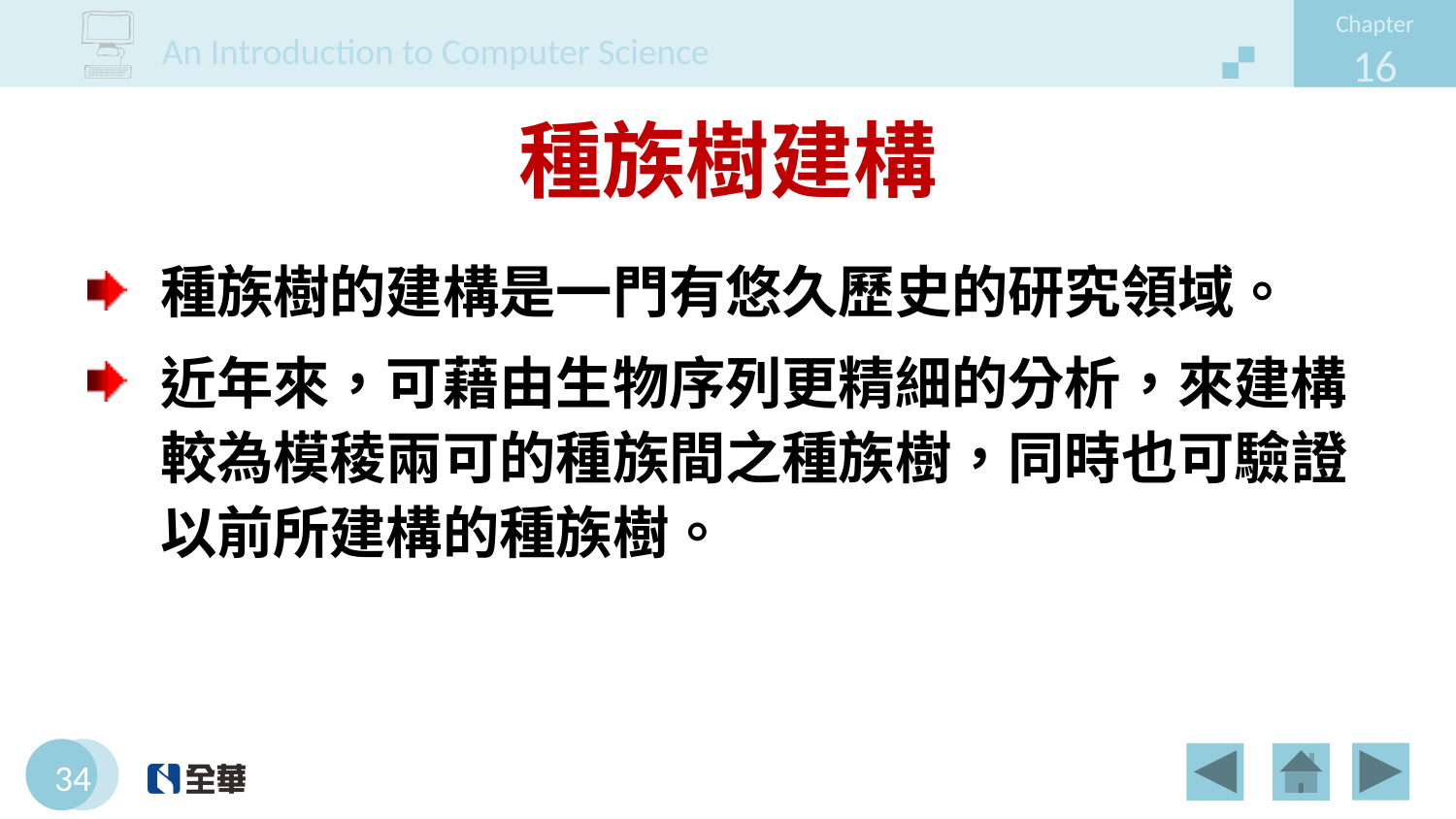

# 種族樹建構
種族樹的建構是一門有悠久歷史的研究領域。
近年來，可藉由生物序列更精細的分析，來建構較為模稜兩可的種族間之種族樹，同時也可驗證以前所建構的種族樹。